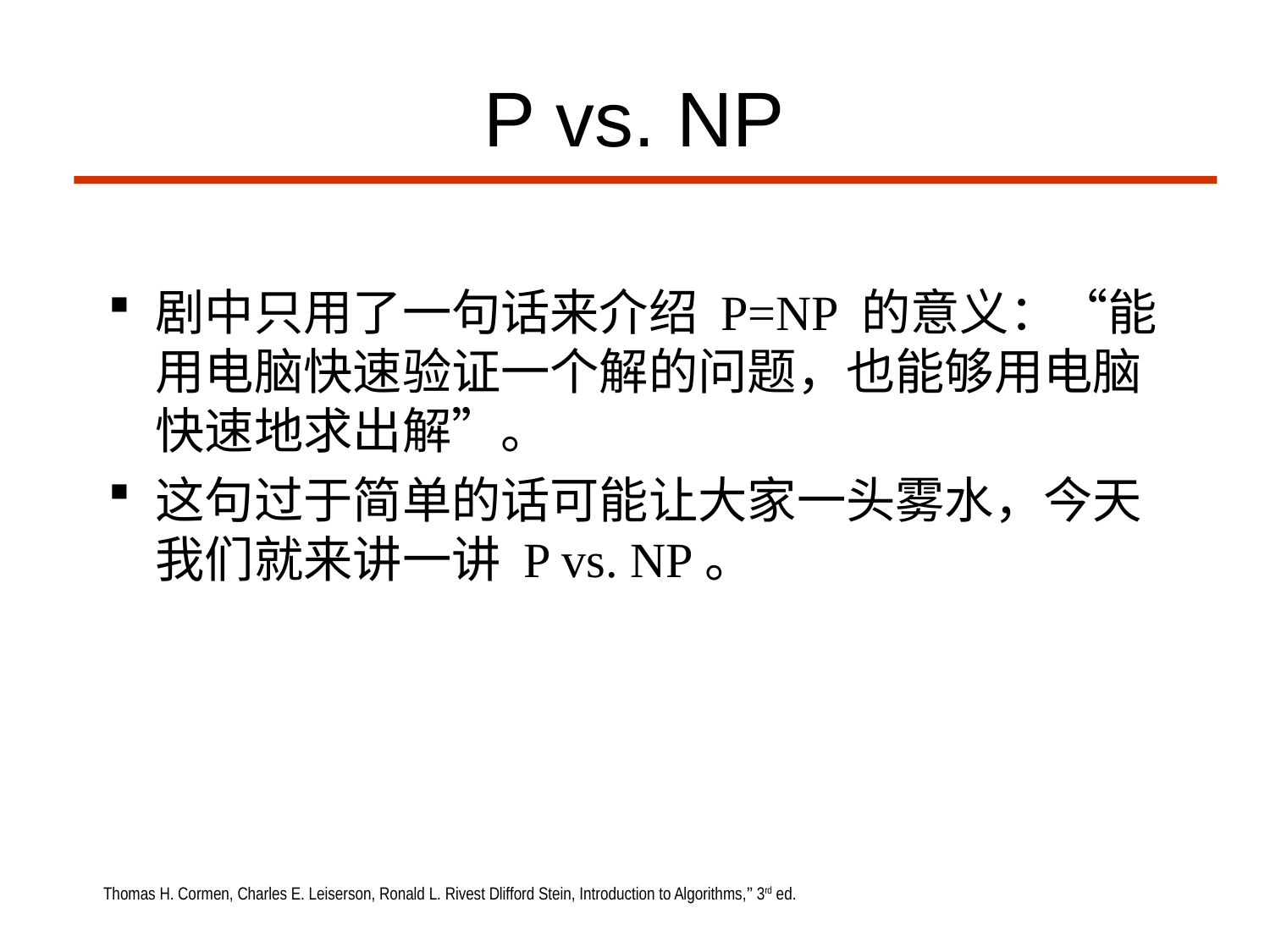

# P vs. NP
剧中只用了一句话来介绍 P=NP 的意义：“能用电脑快速验证一个解的问题，也能够用电脑快速地求出解”。
这句过于简单的话可能让大家一头雾水，今天我们就来讲一讲 P vs. NP。